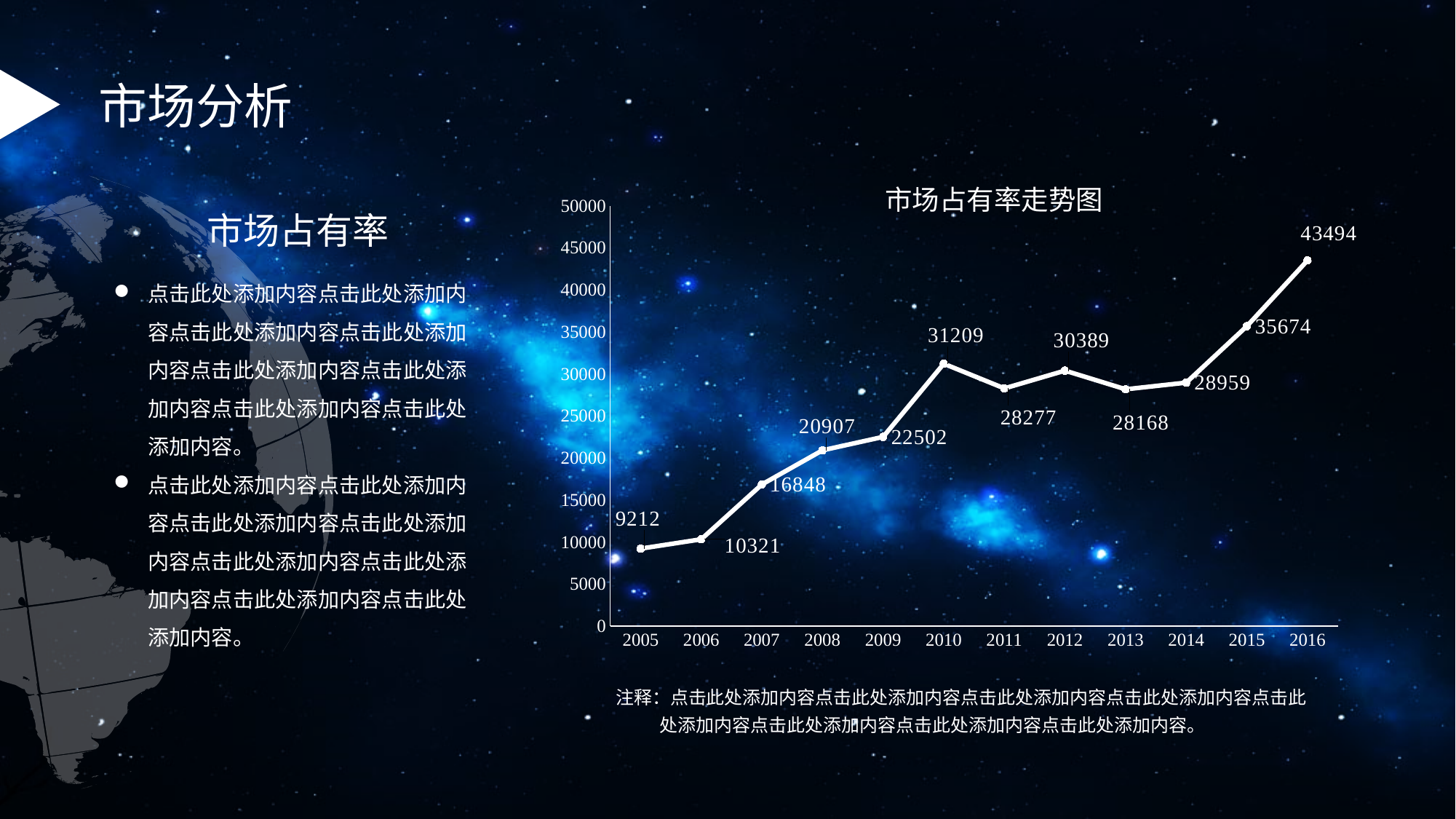

市场分析

市场占有率走势图

### Chart

| Category | 系列 1 |
|---|---|
| 2005 | 9212.0 |
| 2006 | 10321.0 |
| 2007 | 16848.0 |
| 2008 | 20907.0 |
| 2009 | 22502.0 |
| 2010 | 31209.0 |
| 2011 | 28277.0 |
| 2012 | 30389.0 |
| 2013 | 28168.0 |
| 2014 | 28959.0 |
| 2015 | 35674.0 |
| 2016 | 43494.0 |
市场占有率
点击此处添加内容点击此处添加内容点击此处添加内容点击此处添加内容点击此处添加内容点击此处添加内容点击此处添加内容点击此处添加内容。
点击此处添加内容点击此处添加内容点击此处添加内容点击此处添加内容点击此处添加内容点击此处添加内容点击此处添加内容点击此处添加内容。
注释：点击此处添加内容点击此处添加内容点击此处添加内容点击此处添加内容点击此
          处添加内容点击此处添加内容点击此处添加内容点击此处添加内容。
.